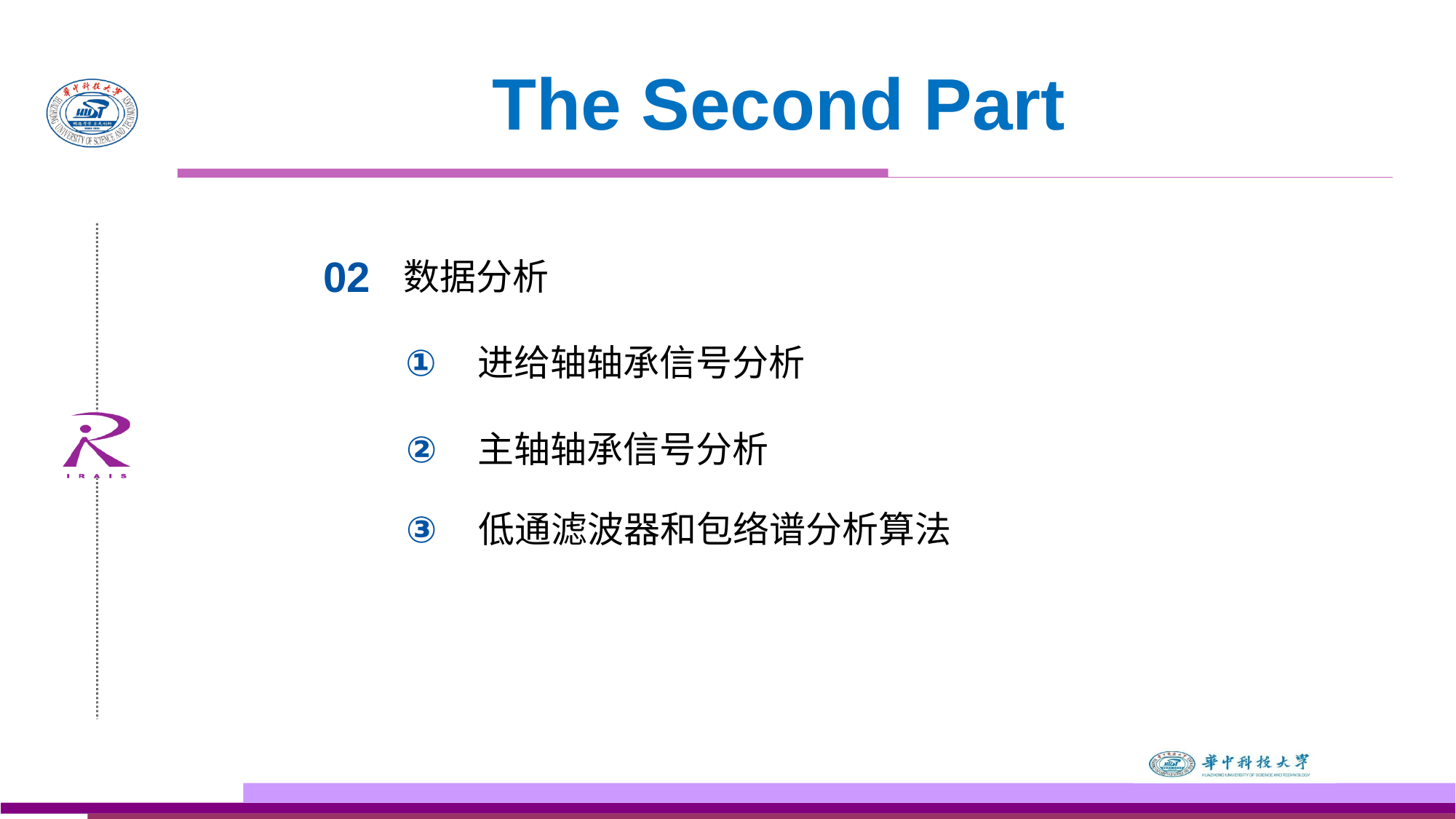

# The Second Part
02
数据分析
①
进给轴轴承信号分析
②
主轴轴承信号分析
③
低通滤波器和包络谱分析算法